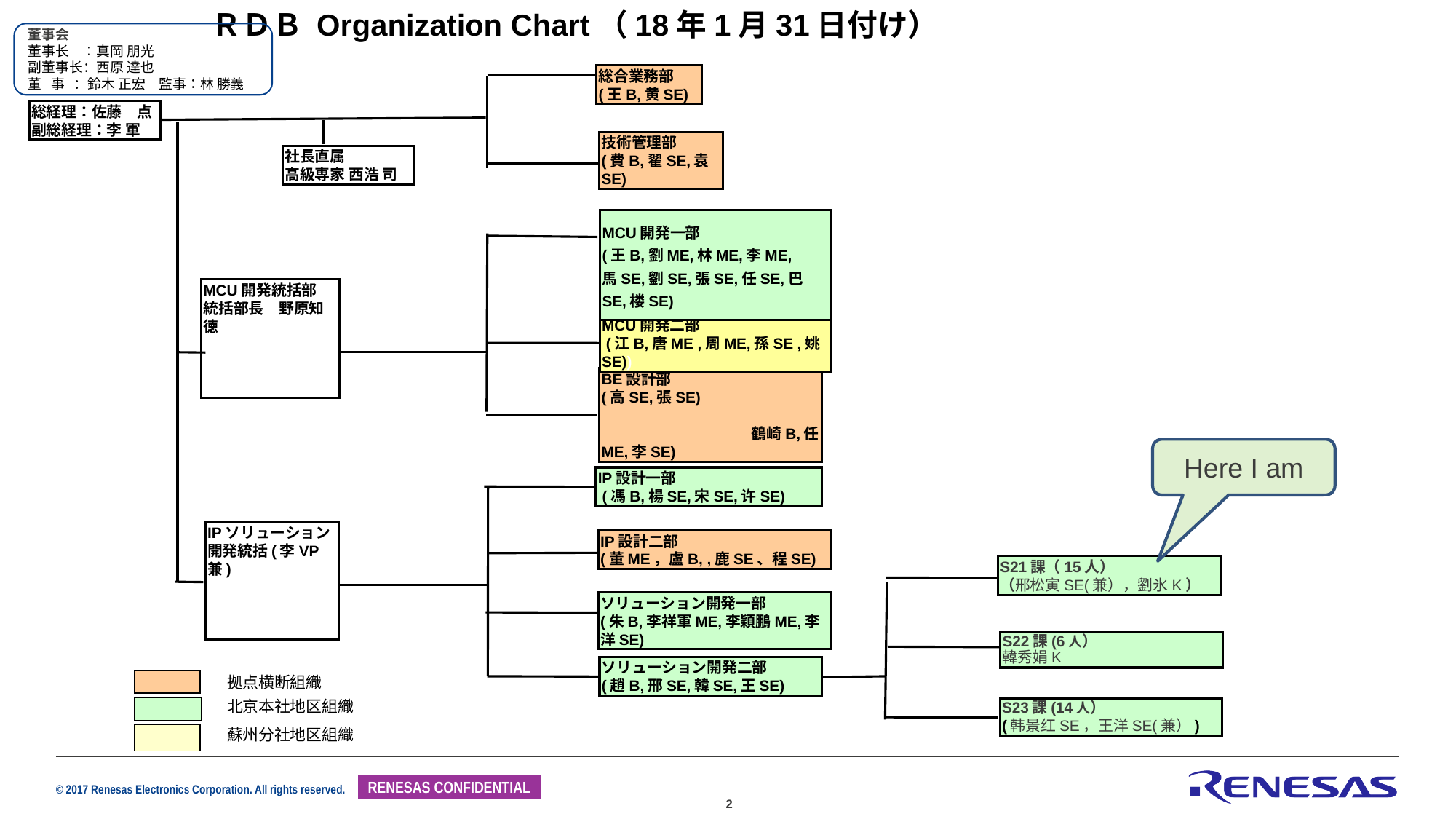

ＲＤＢ Organization Chart（18年1月31日付け）
董事会
董事长　：真岡 朋光
副董事长：西原 達也
董   事   ：鈴木 正宏　監事：林 勝義
総合業務部
(王B,黄SE)
総経理：佐藤　点
副総経理：李 軍
技術管理部
(費B,翟SE,袁SE)
社長直属
高級専家 西浩 司

MCU開発一部
(王B,劉ME,林ME,李ME,
馬SE,劉SE,張SE,任SE,巴SE,楼SE)

MCU開発統括部
統括部長　野原知徳
MCU開発二部
 (江B,唐ME ,周ME,孫SE ,姚SE))
BE設計部
(高SE,張SE)                                                                                                                     鶴崎B,任ME,李SE)
Here I am
IP設計一部
 (馮B,楊SE,宋SE,许SE)
IPソリューション
開発統括(李VP兼)
IP設計二部
(董ME，盧B, ,鹿SE、程SE)
S21課（15人）
（邢松寅SE(兼），劉氷K）
ソリューション開発一部
(朱B,李祥軍ME,李穎鵬ME,李洋SE)
S22課(6人）
韓秀娟K
ソリューション開発二部
(趙B,邢SE,韓SE,王SE)
拠点横断組織

北京本社地区組織

S23課(14人）
(韩景红SE，王洋SE(兼）)
蘇州分社地区組織

2
 2